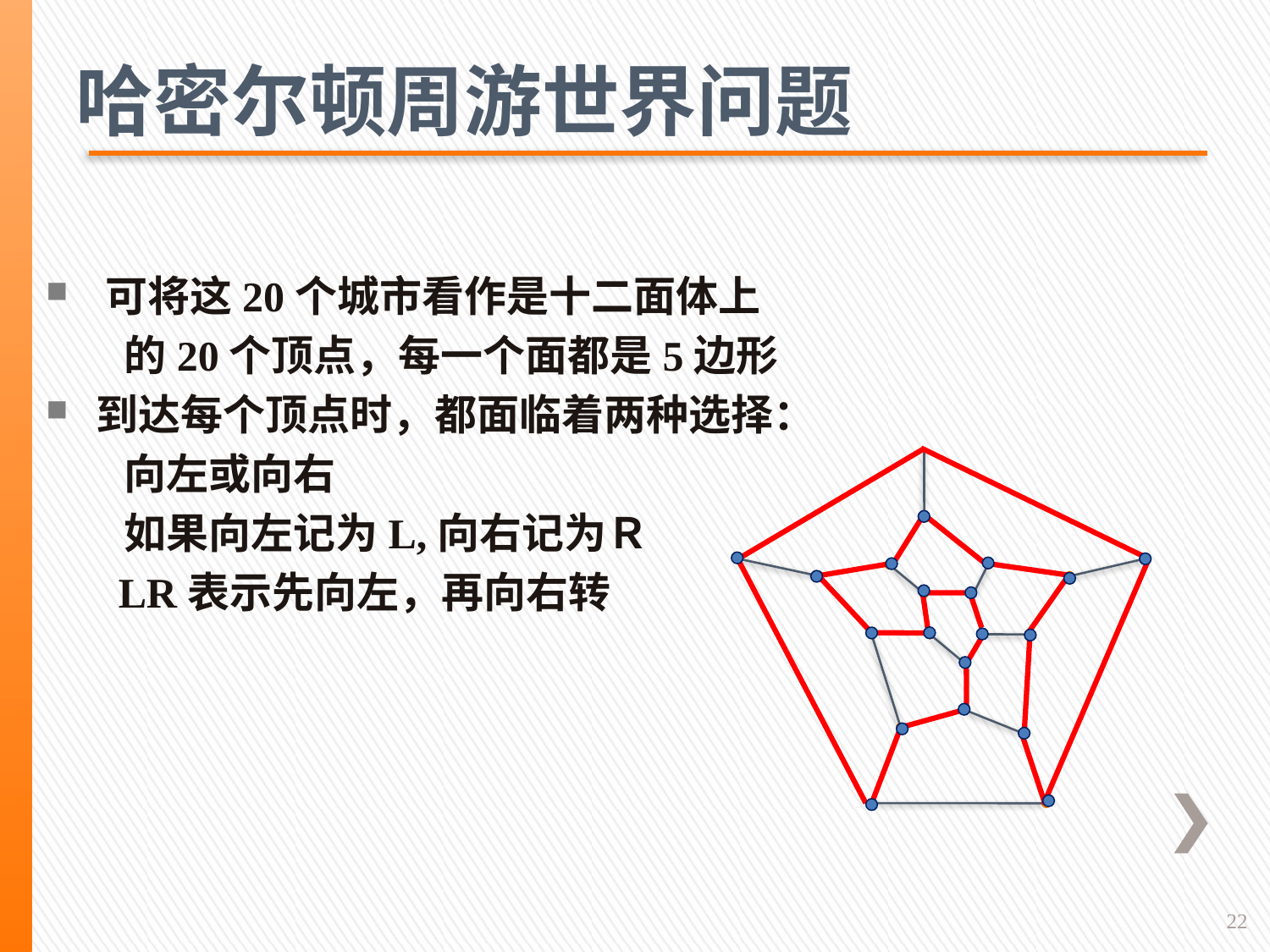

哈密尔顿周游世界问题
  可将这20个城市看作是十二面体上
    的20个顶点，每一个面都是5边形
 到达每个顶点时，都面临着两种选择：
    向左或向右
    如果向左记为L,向右记为Ｒ
    LR表示先向左，再向右转

22